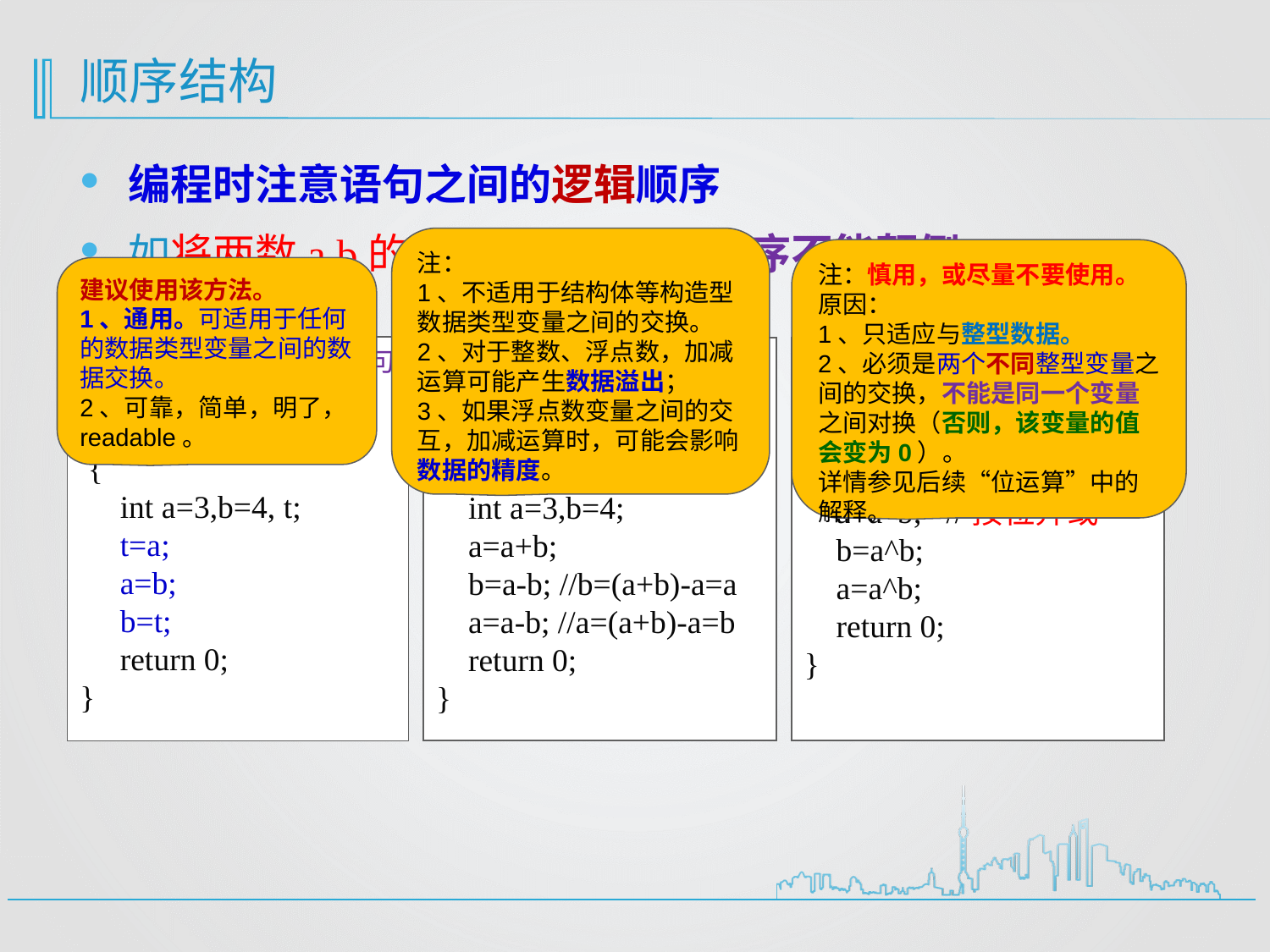

# 顺序结构
编程时注意语句之间的逻辑顺序
如将两数a,b的值对换，语句的顺序不能颠倒；

注：
1、不适用于结构体等构造型数据类型变量之间的交换。
2、对于整数、浮点数，加减运算可能产生数据溢出；
3、如果浮点数变量之间的交互，加减运算时，可能会影响数据的精度。
注：慎用，或尽量不要使用。
原因：
1、只适应与整型数据。
2、必须是两个不同整型变量之间的交换，不能是同一个变量之间对换（否则，该变量的值会变为0）。
详情参见后续“位运算”中的解释。
建议使用该方法。
1、通用。可适用于任何的数据类型变量之间的数据交换。
2、可靠，简单，明了，readable。

/* 下述程序中，三条语句的顺序不能乱*/
int  main ()
 {
     int a=3,b=4, t;
     t=a;
     a=b;
     b=t;
     return 0;
}
/*基本数据类型之间数据交换*/
int  main ()
{
    int a=3,b=4;
    a=a+b;
    b=a-b; //b=(a+b)-a=a
    a=a-b; //a=(a+b)-a=b
    return 0;
}

/*整形数据之间的交换*/
int  main ()
{
    int a=3,b=4;
    a=a^b;   //按位异或
    b=a^b;
    a=a^b;
    return 0;
}